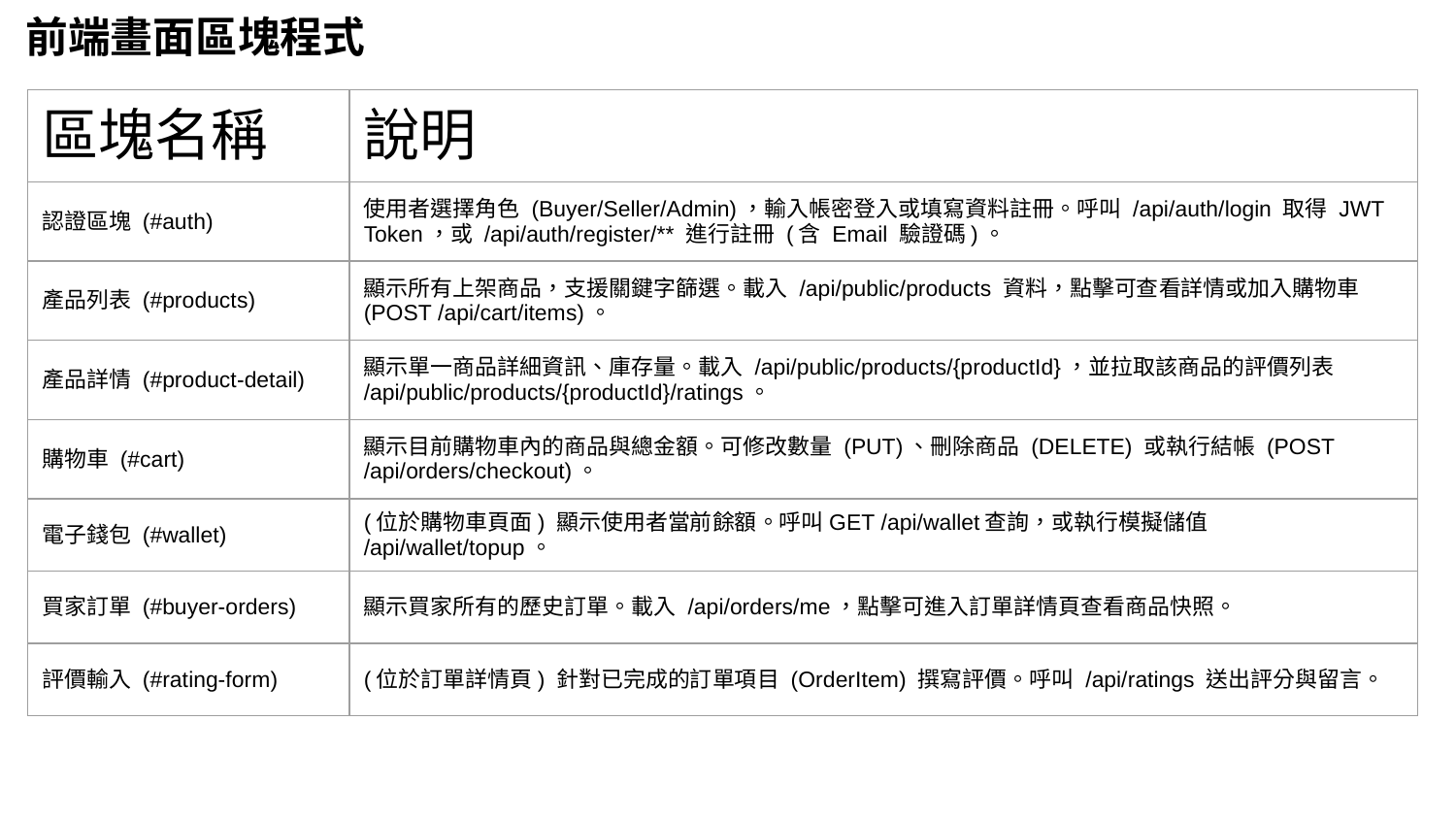

# 前端畫面區塊程式
| 區塊名稱 | 說明 |
| --- | --- |
| 認證區塊 (#auth) | 使用者選擇角色 (Buyer/Seller/Admin)，輸入帳密登入或填寫資料註冊。呼叫 /api/auth/login 取得 JWT Token，或 /api/auth/register/\*\* 進行註冊 (含 Email 驗證碼)。 |
| 產品列表 (#products) | 顯示所有上架商品，支援關鍵字篩選。載入 /api/public/products 資料，點擊可查看詳情或加入購物車 (POST /api/cart/items)。 |
| 產品詳情 (#product-detail) | 顯示單一商品詳細資訊、庫存量。載入 /api/public/products/{productId}，並拉取該商品的評價列表 /api/public/products/{productId}/ratings。 |
| 購物車 (#cart) | 顯示目前購物車內的商品與總金額。可修改數量 (PUT)、刪除商品 (DELETE) 或執行結帳 (POST /api/orders/checkout)。 |
| 電子錢包 (#wallet) | (位於購物車頁面) 顯示使用者當前餘額。呼叫GET /api/wallet查詢，或執行模擬儲值 /api/wallet/topup。 |
| 買家訂單 (#buyer-orders) | 顯示買家所有的歷史訂單。載入 /api/orders/me，點擊可進入訂單詳情頁查看商品快照。 |
| 評價輸入 (#rating-form) | (位於訂單詳情頁) 針對已完成的訂單項目 (OrderItem) 撰寫評價。呼叫 /api/ratings 送出評分與留言。 |